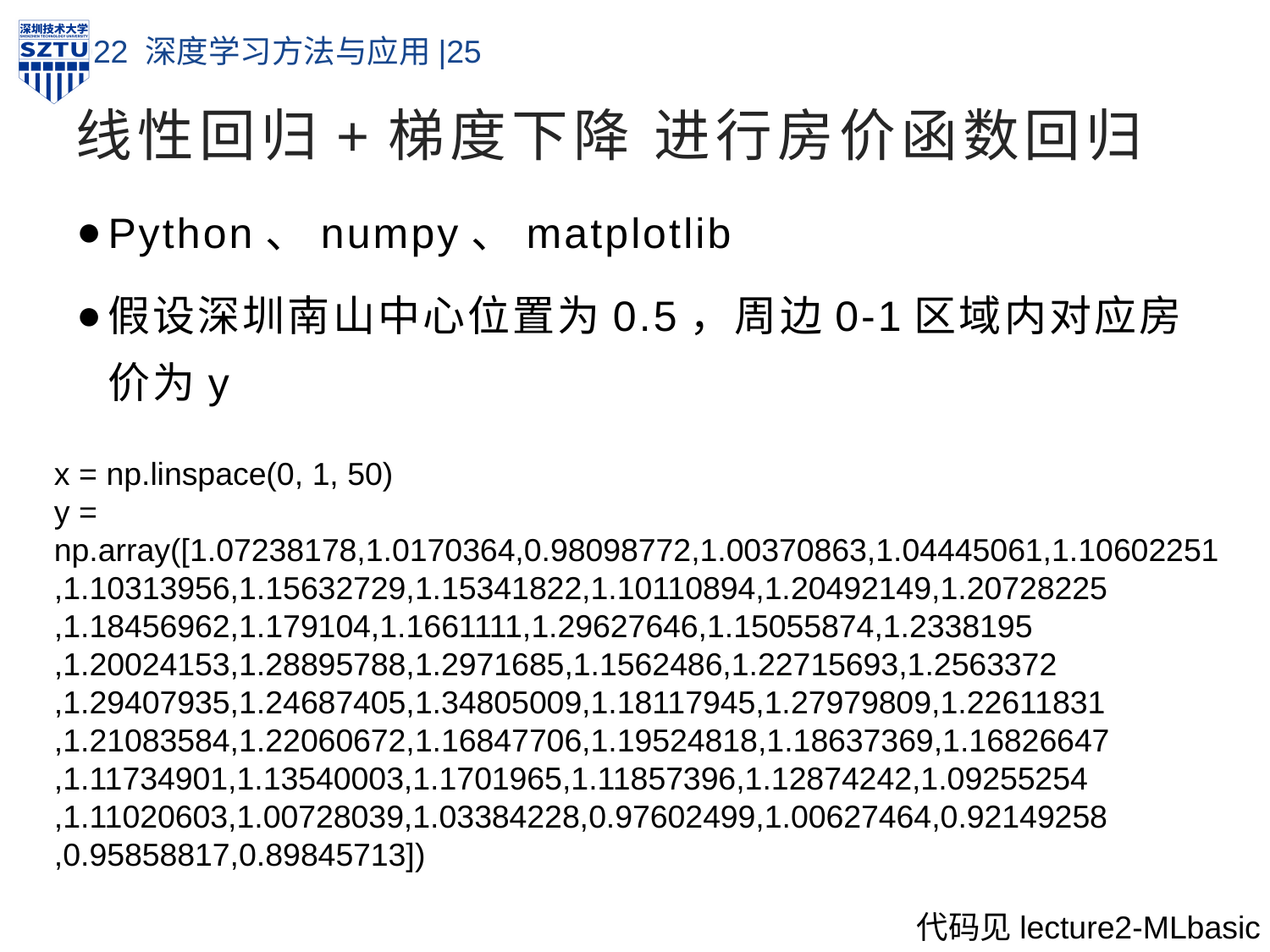

# 线性回归+梯度下降 进行房价函数回归
Python、numpy、matplotlib
假设深圳南山中心位置为0.5，周边0-1区域内对应房价为y

x = np.linspace(0, 1, 50)
y = np.array([1.07238178,1.0170364,0.98098772,1.00370863,1.04445061,1.10602251
,1.10313956,1.15632729,1.15341822,1.10110894,1.20492149,1.20728225
,1.18456962,1.179104,1.1661111,1.29627646,1.15055874,1.2338195
,1.20024153,1.28895788,1.2971685,1.1562486,1.22715693,1.2563372
,1.29407935,1.24687405,1.34805009,1.18117945,1.27979809,1.22611831
,1.21083584,1.22060672,1.16847706,1.19524818,1.18637369,1.16826647
,1.11734901,1.13540003,1.1701965,1.11857396,1.12874242,1.09255254
,1.11020603,1.00728039,1.03384228,0.97602499,1.00627464,0.92149258
,0.95858817,0.89845713])
代码见lecture2-MLbasic